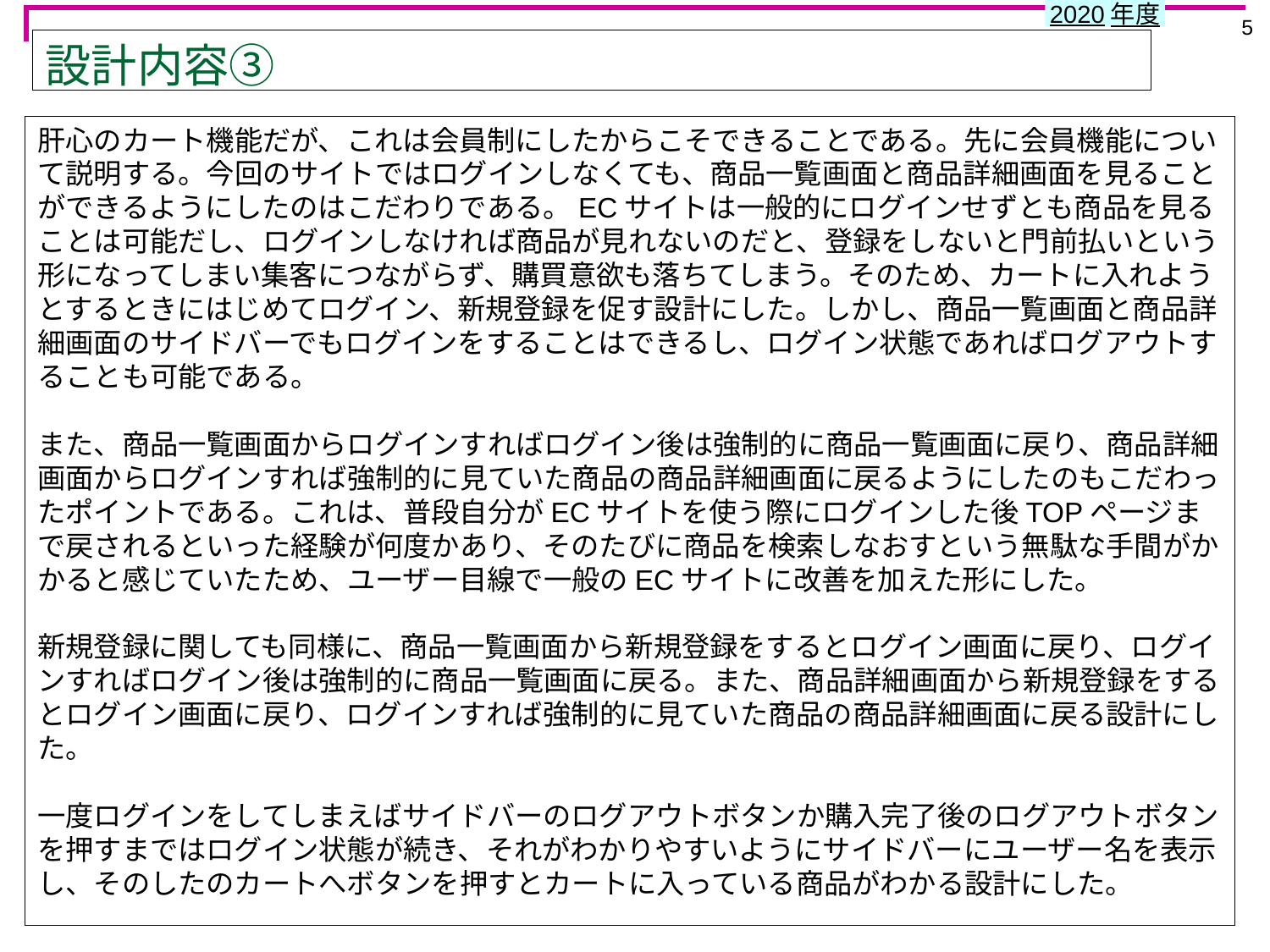

5
# 設計内容③
肝心のカート機能だが、これは会員制にしたからこそできることである。先に会員機能について説明する。今回のサイトではログインしなくても、商品一覧画面と商品詳細画面を見ることができるようにしたのはこだわりである。ECサイトは一般的にログインせずとも商品を見ることは可能だし、ログインしなければ商品が見れないのだと、登録をしないと門前払いという形になってしまい集客につながらず、購買意欲も落ちてしまう。そのため、カートに入れようとするときにはじめてログイン、新規登録を促す設計にした。しかし、商品一覧画面と商品詳細画面のサイドバーでもログインをすることはできるし、ログイン状態であればログアウトすることも可能である。

また、商品一覧画面からログインすればログイン後は強制的に商品一覧画面に戻り、商品詳細画面からログインすれば強制的に見ていた商品の商品詳細画面に戻るようにしたのもこだわったポイントである。これは、普段自分がECサイトを使う際にログインした後TOPページまで戻されるといった経験が何度かあり、そのたびに商品を検索しなおすという無駄な手間がかかると感じていたため、ユーザー目線で一般のECサイトに改善を加えた形にした。

新規登録に関しても同様に、商品一覧画面から新規登録をするとログイン画面に戻り、ログインすればログイン後は強制的に商品一覧画面に戻る。また、商品詳細画面から新規登録をするとログイン画面に戻り、ログインすれば強制的に見ていた商品の商品詳細画面に戻る設計にした。

一度ログインをしてしまえばサイドバーのログアウトボタンか購入完了後のログアウトボタンを押すまではログイン状態が続き、それがわかりやすいようにサイドバーにユーザー名を表示し、そのしたのカートへボタンを押すとカートに入っている商品がわかる設計にした。